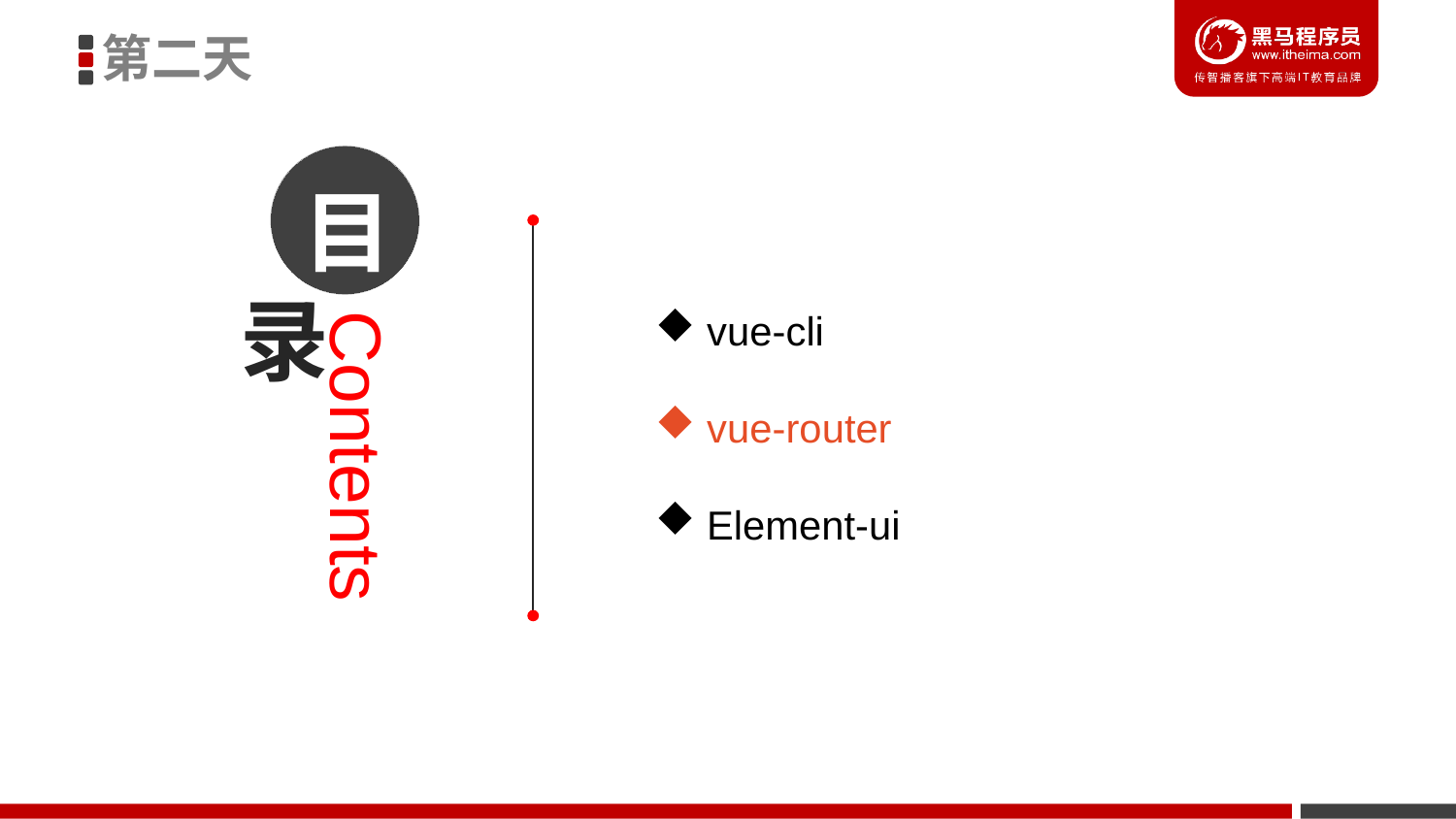

第二天
目

 vue-cli
 vue-router
 Element-ui
录
Contents